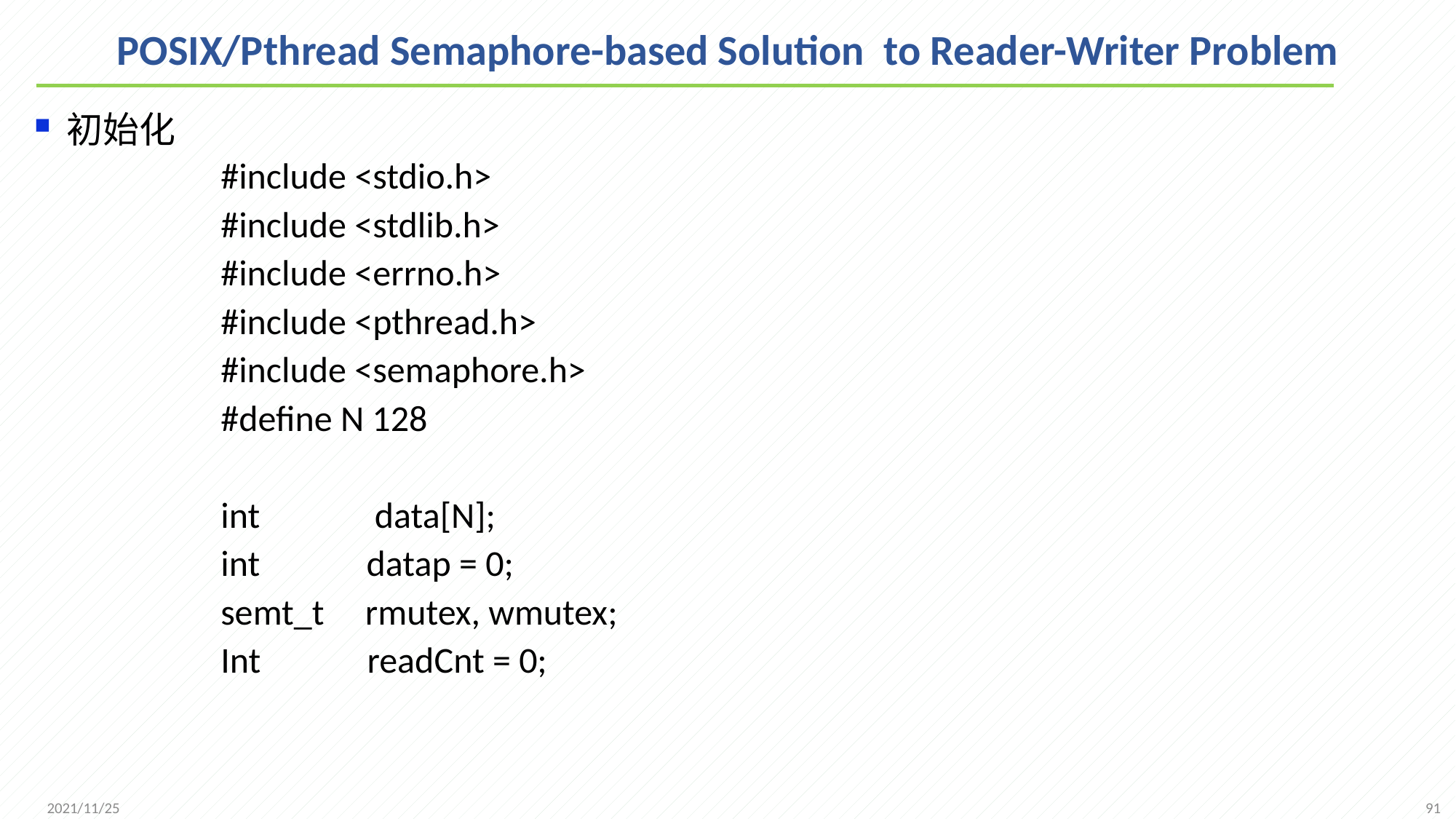

# POSIX/Pthread Semaphore-based Solution  to Reader-Writer Problem
初始化
#include <stdio.h>
#include <stdlib.h>
#include <errno.h>
#include <pthread.h>
#include <semaphore.h>
#define N 128

int              data[N];
int             datap = 0;
semt_t     rmutex, wmutex;
Int             readCnt = 0;

91
2021/11/25